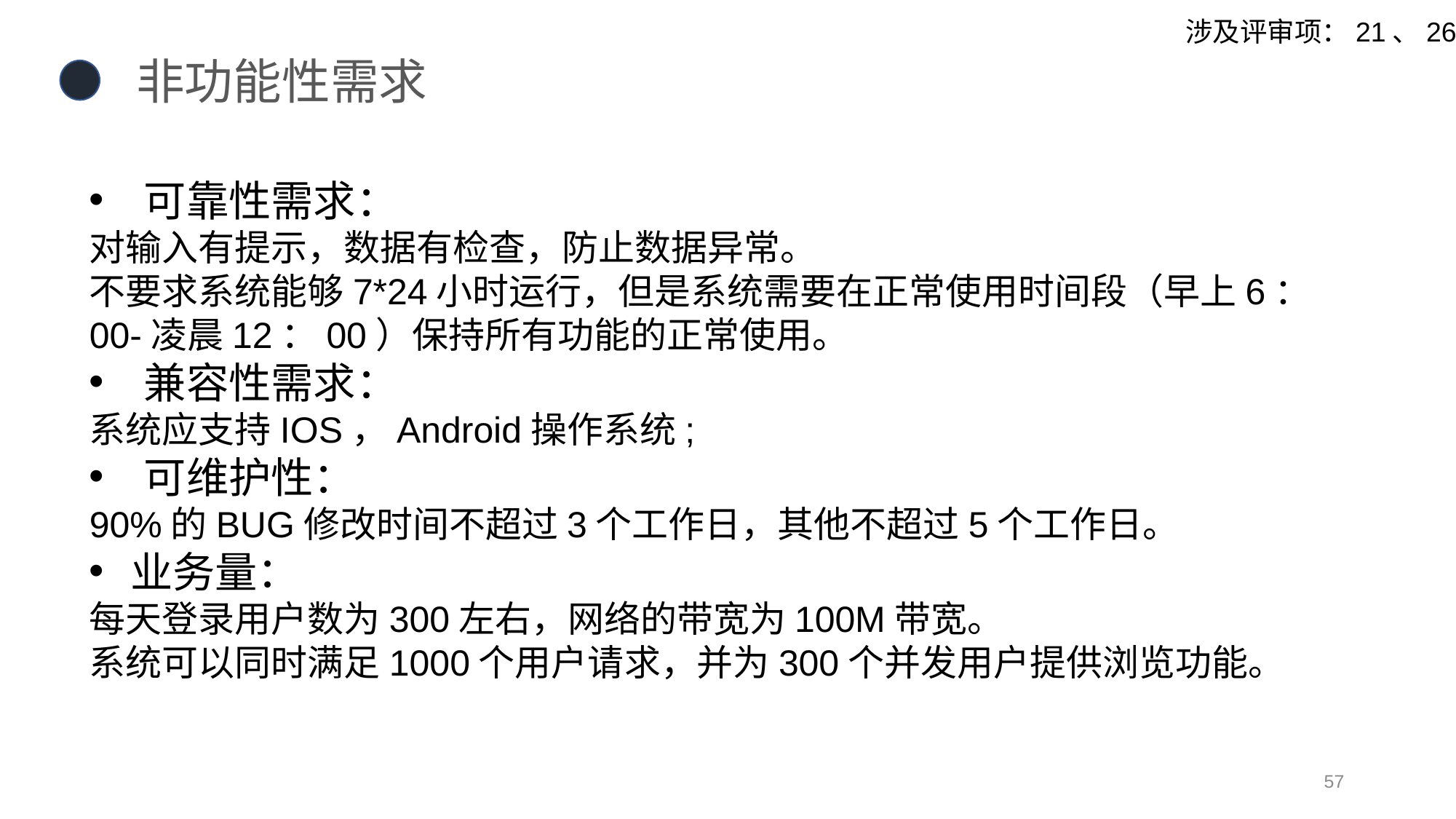

涉及评审项：21、26
非功能性需求

可靠性需求：
对输入有提示，数据有检查，防止数据异常。
不要求系统能够7*24小时运行，但是系统需要在正常使用时间段（早上6：00-凌晨12：00）保持所有功能的正常使用。
兼容性需求：
系统应支持IOS，Android操作系统;
可维护性：
90%的BUG修改时间不超过3个工作日，其他不超过5个工作日。
业务量：
每天登录用户数为300左右，网络的带宽为100M带宽。
系统可以同时满足1000个用户请求，并为300个并发用户提供浏览功能。

57